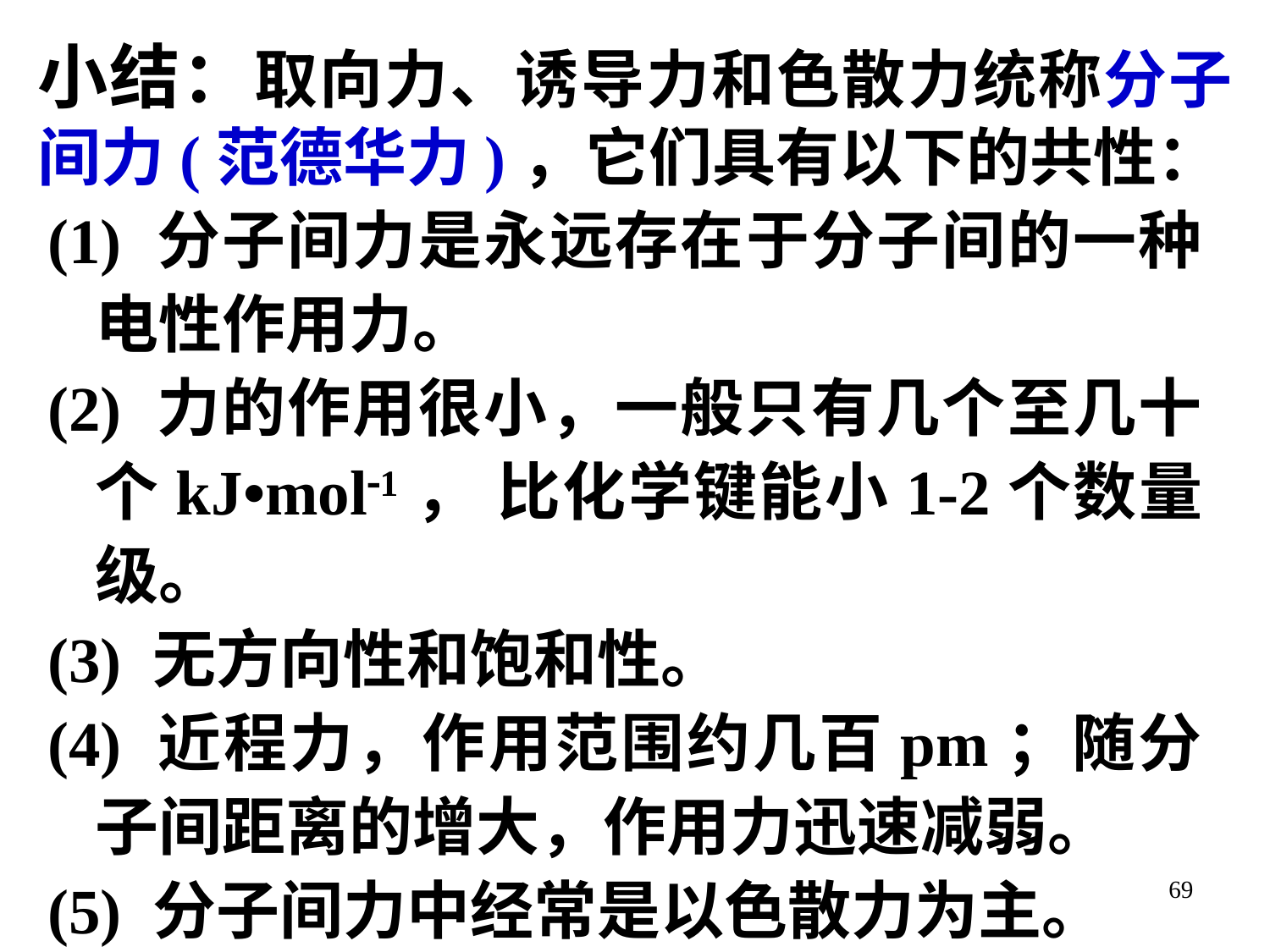

小结：取向力、诱导力和色散力统称分子间力(范德华力)，它们具有以下的共性：
(1) 分子间力是永远存在于分子间的一种电性作用力。
(2) 力的作用很小，一般只有几个至几十个kJ•mol−1， 比化学键能小1-2个数量级。
(3) 无方向性和饱和性。
(4) 近程力，作用范围约几百pm；随分子间距离的增大，作用力迅速减弱。
(5) 分子间力中经常是以色散力为主。
69